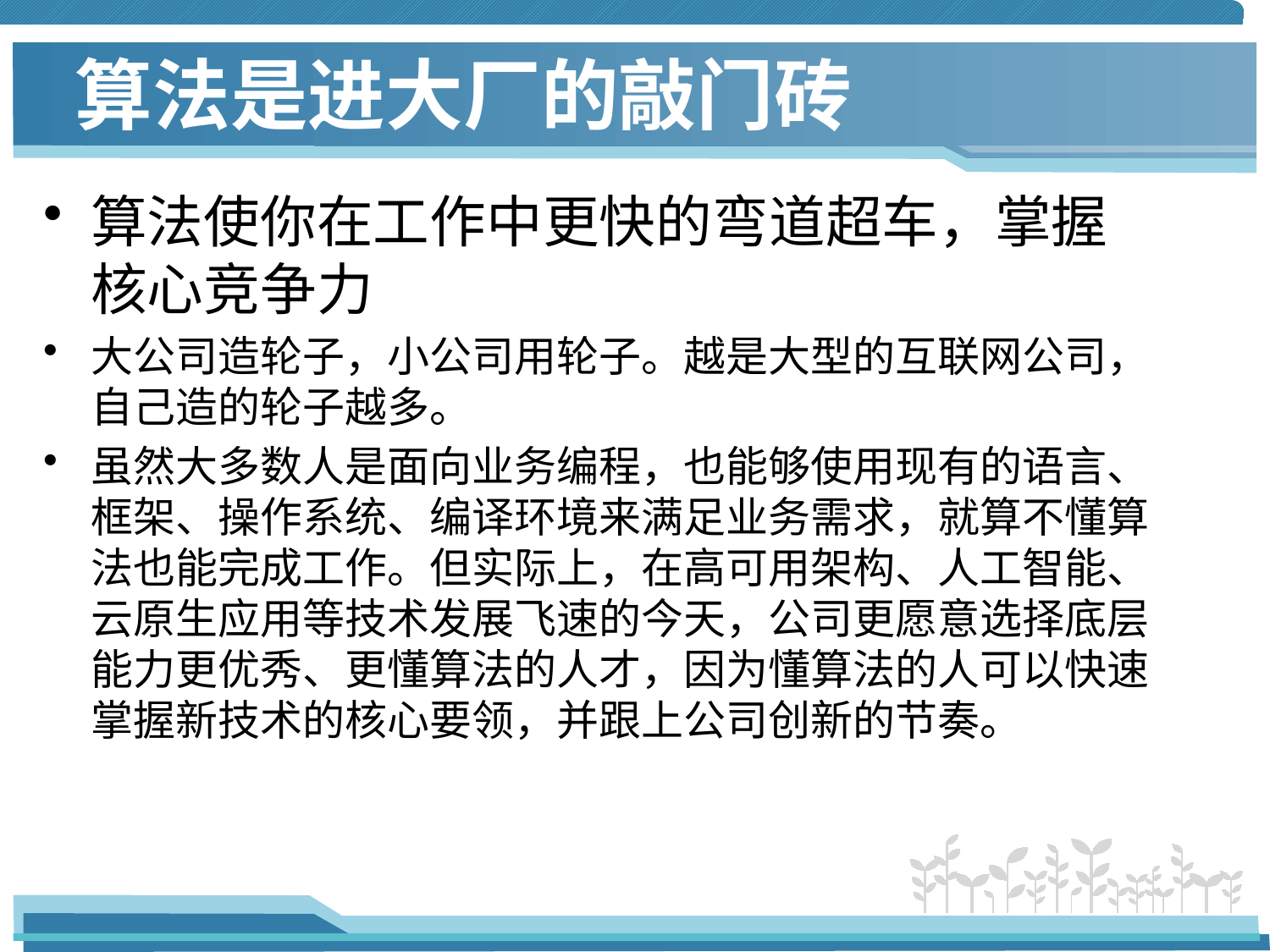

# 算法是进大厂的敲门砖
算法使你在工作中更快的弯道超车，掌握核心竞争力
大公司造轮子，小公司用轮子。越是大型的互联网公司，自己造的轮子越多。
虽然大多数人是面向业务编程，也能够使用现有的语言、框架、操作系统、编译环境来满足业务需求，就算不懂算法也能完成工作。但实际上，在高可用架构、人工智能、云原生应用等技术发展飞速的今天，公司更愿意选择底层能力更优秀、更懂算法的人才，因为懂算法的人可以快速掌握新技术的核心要领，并跟上公司创新的节奏。